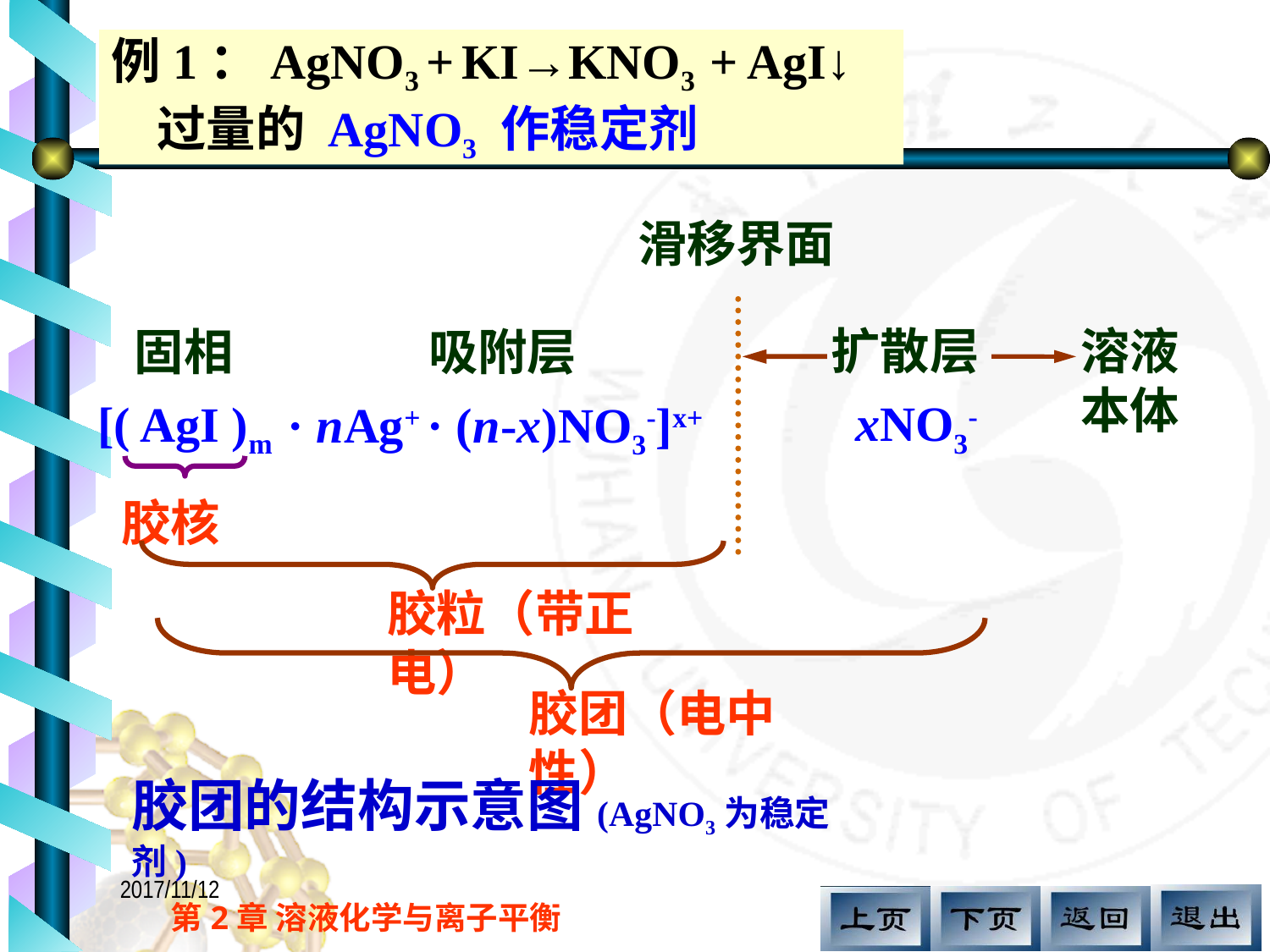

例1：AgNO3 + KI→KNO3  + AgI↓
   过量的 AgNO3 作稳定剂
滑移界面

扩散层
xNO3-

溶液本体
固相
[( AgI )m
吸附层
· nAg+ · (n-x)NO3-]x+

胶核
胶粒（带正电）
胶团（电中性）
胶团的结构示意图(AgNO3为稳定剂)
2017/11/12